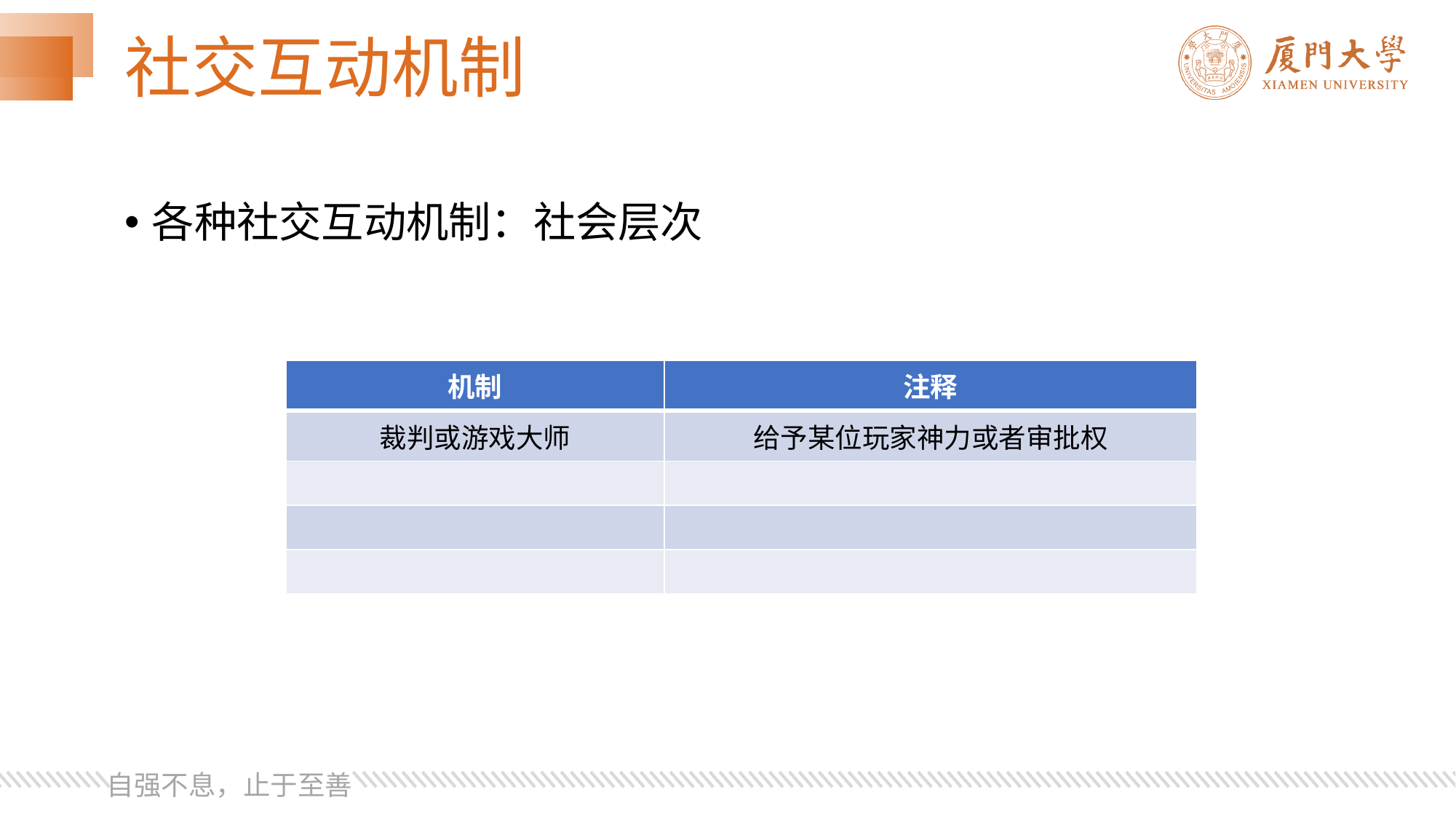

# 社交互动机制
各种社交互动机制：社会层次
| 机制 | 注释 |
| --- | --- |
| 裁判或游戏大师 | 给予某位玩家神力或者审批权 |
|  |  |
|  |  |
|  |  |